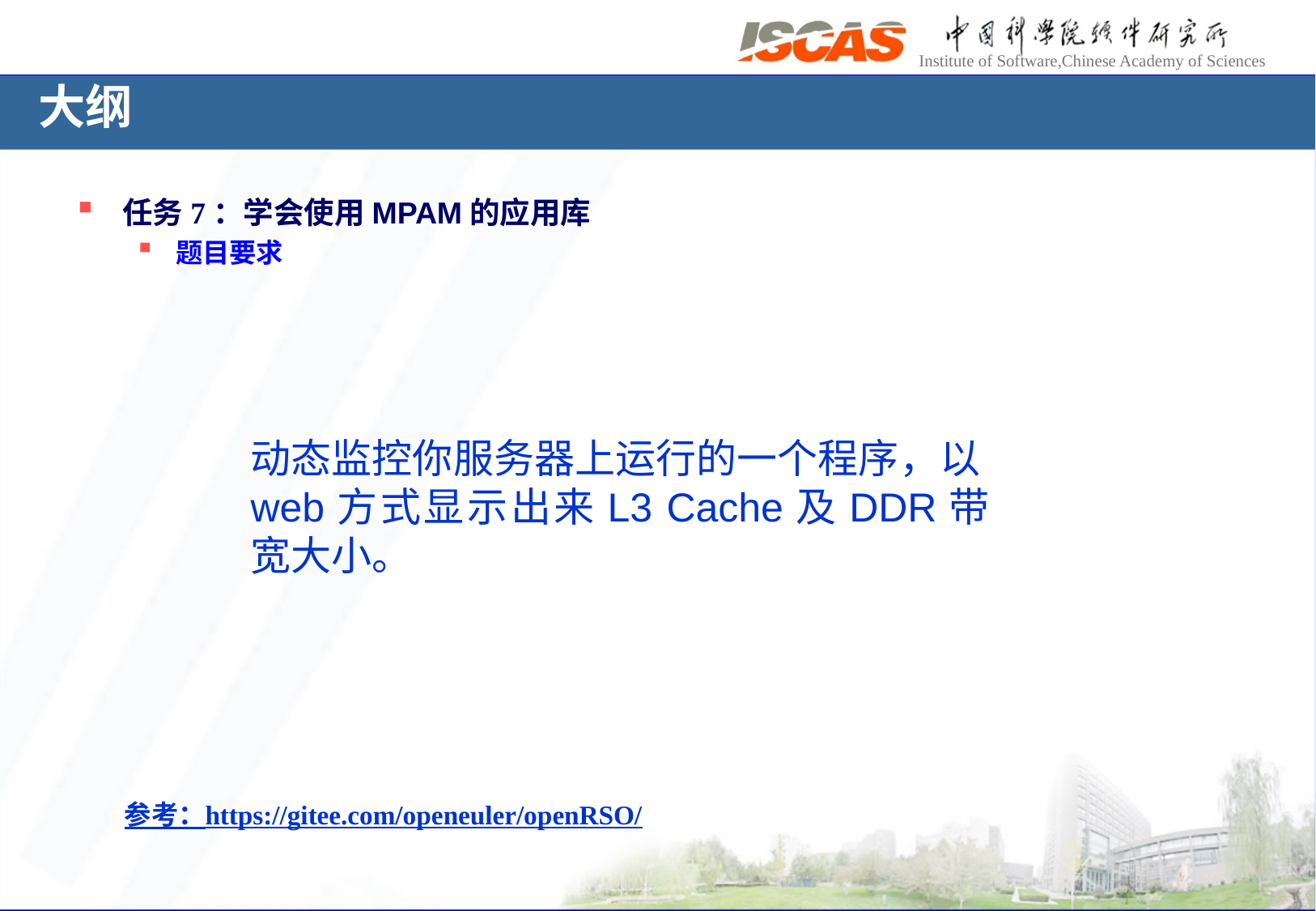

# 大纲
任务7：学会使用MPAM的应用库
题目要求
动态监控你服务器上运行的一个程序，以web方式显示出来L3 Cache及DDR带宽大小。
参考：https://gitee.com/openeuler/openRSO/